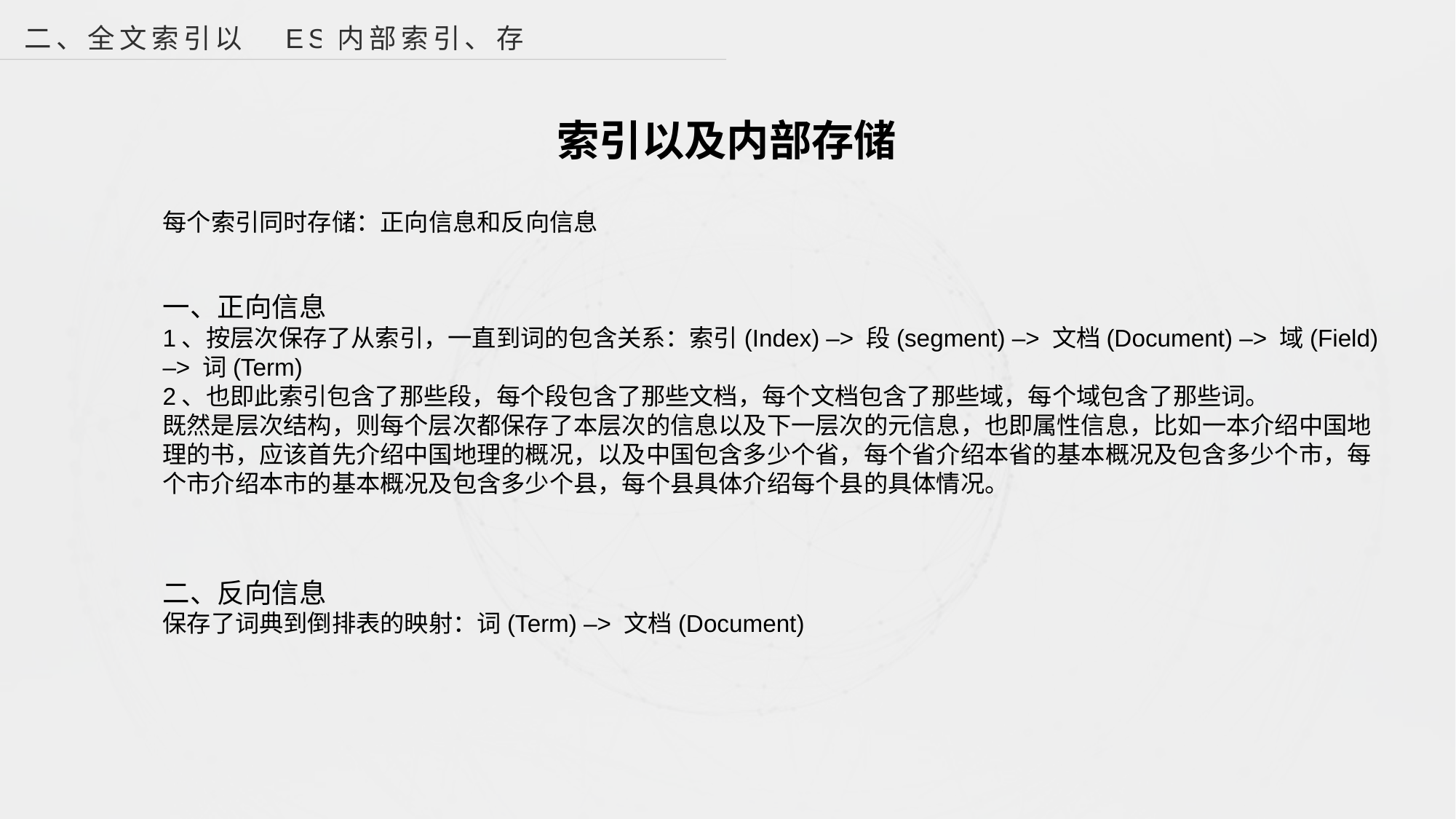

二、全文索引以及ES内部索引、存储
索引以及内部存储
每个索引同时存储：正向信息和反向信息
一、正向信息
1、按层次保存了从索引，一直到词的包含关系：索引(Index) –> 段(segment) –> 文档(Document) –> 域(Field) –> 词(Term)
2、也即此索引包含了那些段，每个段包含了那些文档，每个文档包含了那些域，每个域包含了那些词。
既然是层次结构，则每个层次都保存了本层次的信息以及下一层次的元信息，也即属性信息，比如一本介绍中国地理的书，应该首先介绍中国地理的概况，以及中国包含多少个省，每个省介绍本省的基本概况及包含多少个市，每个市介绍本市的基本概况及包含多少个县，每个县具体介绍每个县的具体情况。

二、反向信息
保存了词典到倒排表的映射：词(Term) –> 文档(Document)